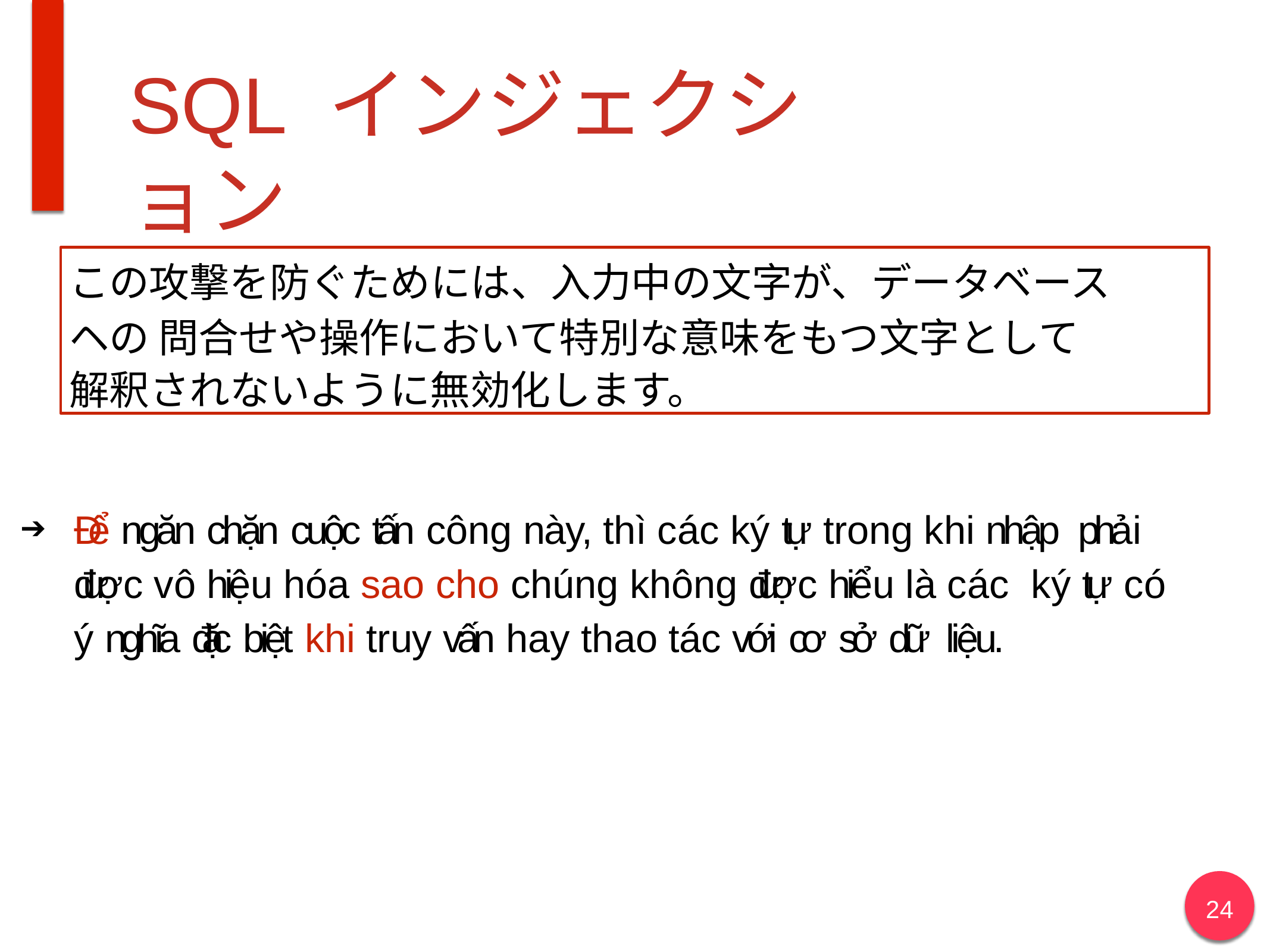

# SQL インジェクション
この攻撃を防ぐためには、入力中の文字が、データベースヘの 問合せや操作において特別な意味をもつ文字として
解釈されないように無効化します。
Để ngăn chặn cuộc tấn công này, thì các ký tự trong khi nhập  phải được vô hiệu hóa sao cho chúng không được hiểu là các  ký tự có ý nghĩa đặc biệt khi truy vấn hay thao tác với cơ sở dữ  liệu.
24